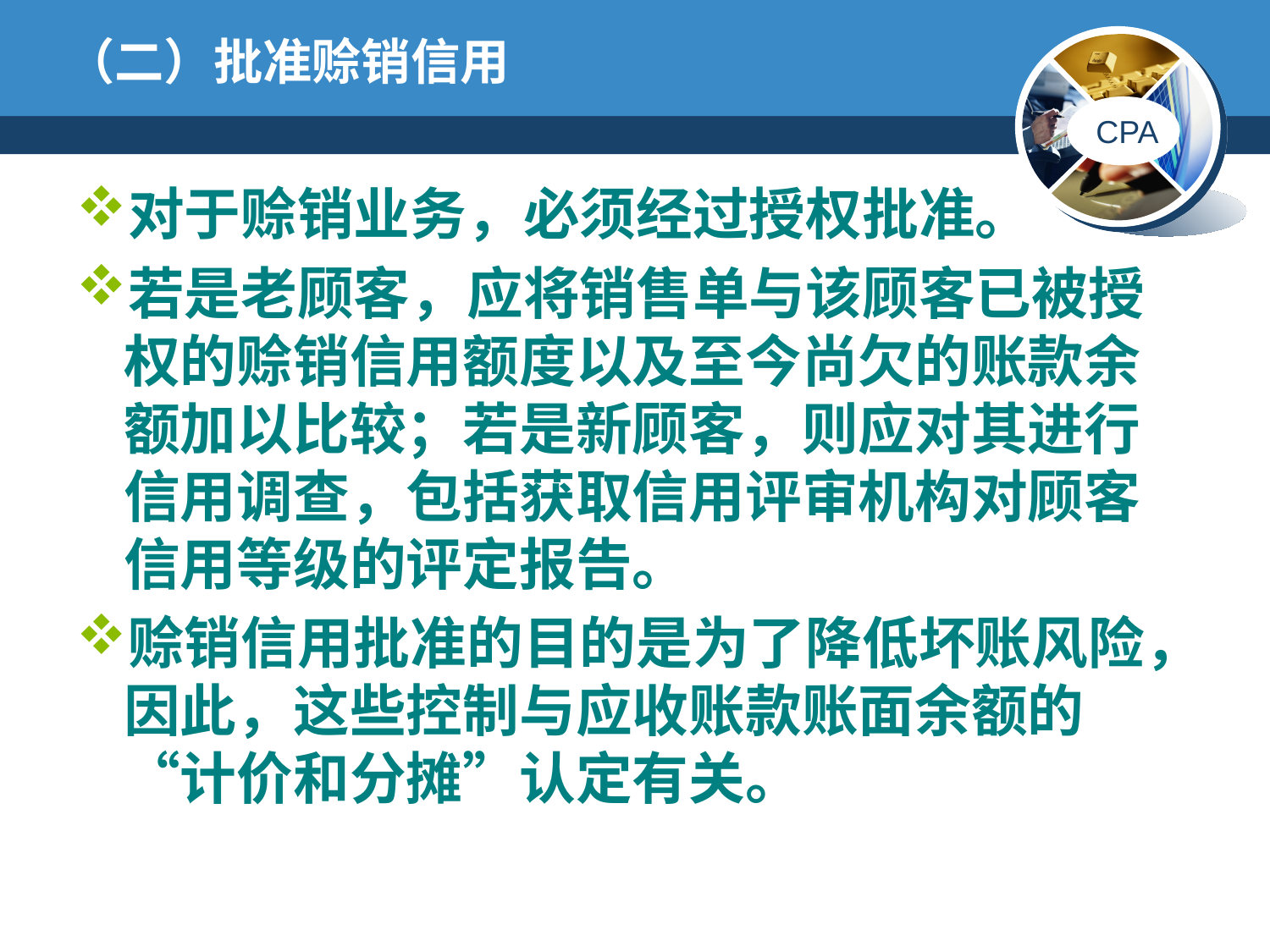

# （二）批准赊销信用
对于赊销业务，必须经过授权批准。
若是老顾客，应将销售单与该顾客已被授权的赊销信用额度以及至今尚欠的账款余额加以比较；若是新顾客，则应对其进行信用调查，包括获取信用评审机构对顾客信用等级的评定报告。
赊销信用批准的目的是为了降低坏账风险，因此，这些控制与应收账款账面余额的“计价和分摊”认定有关。